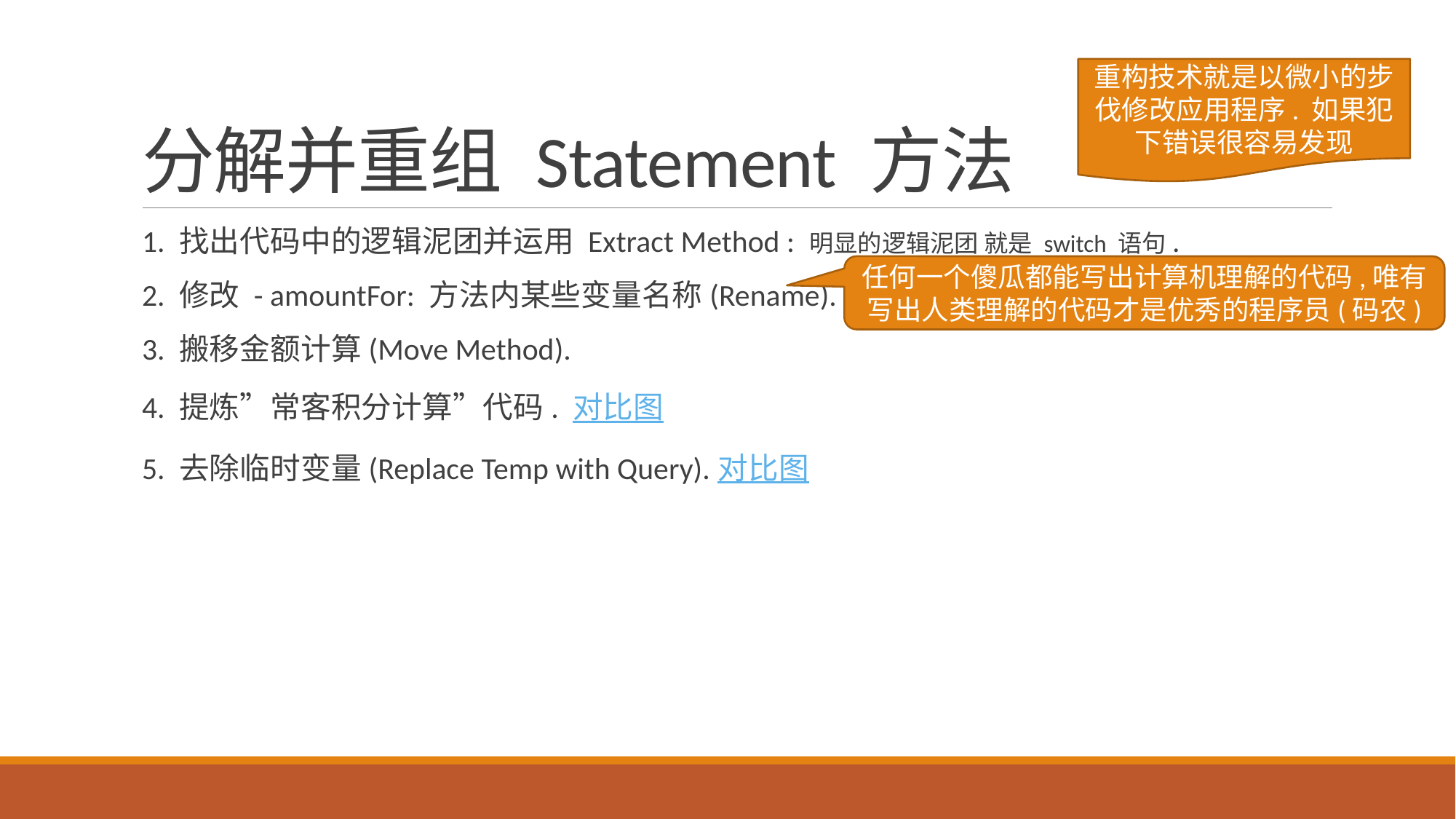

# 分解并重组 Statement 方法
重构技术就是以微小的步伐修改应用程序. 如果犯下错误很容易发现
1. 找出代码中的逻辑泥团并运用 Extract Method : 明显的逻辑泥团 就是 switch 语句.
2. 修改 - amountFor: 方法内某些变量名称(Rename).
3. 搬移金额计算(Move Method).
4. 提炼”常客积分计算”代码. 对比图
5. 去除临时变量(Replace Temp with Query).对比图
任何一个傻瓜都能写出计算机理解的代码,唯有写出人类理解的代码才是优秀的程序员(码农)